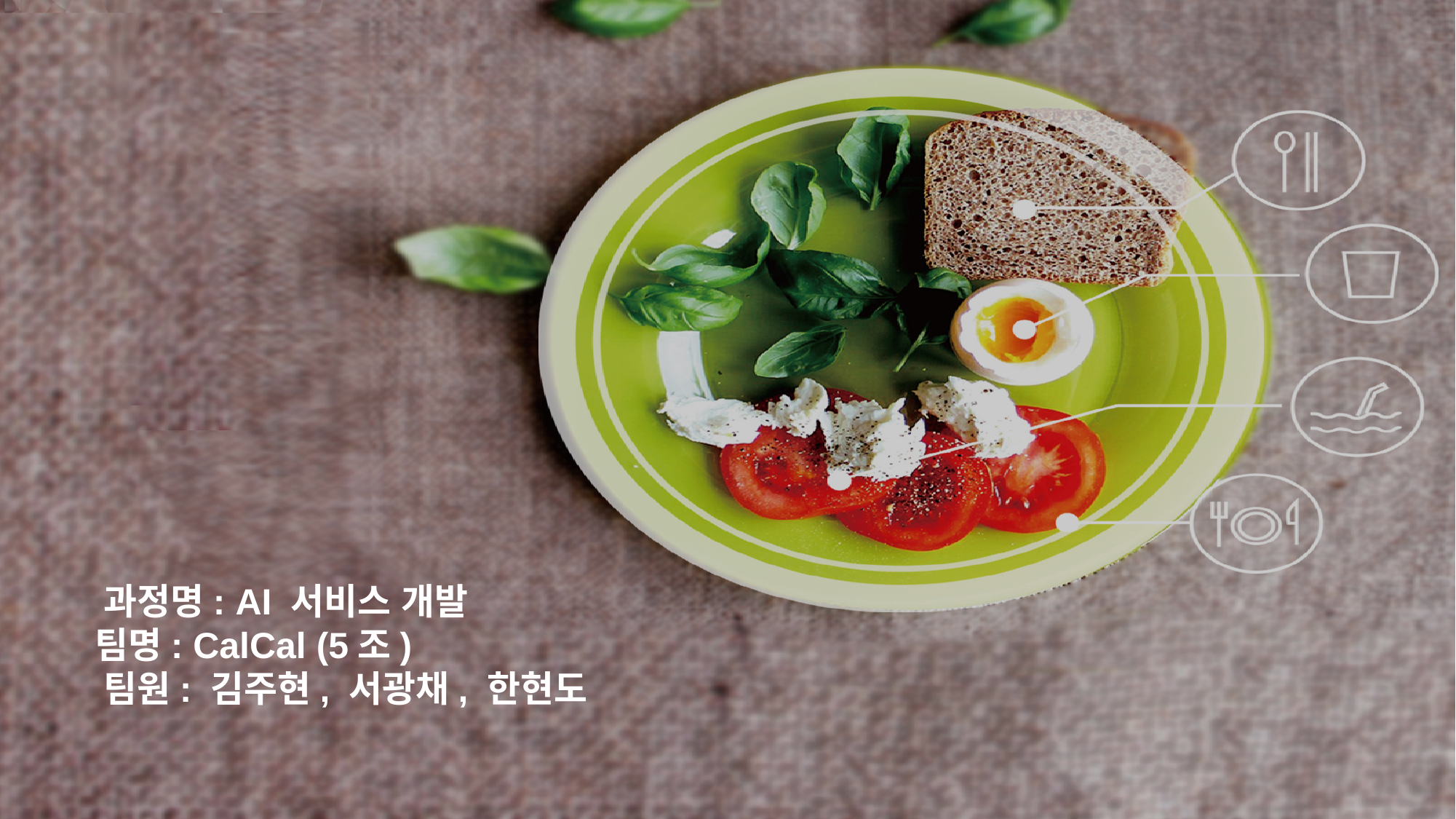

# 과정명: AI 서비스 개발 팀명: CalCal (5조) 팀원: 김주현, 서광채, 한현도